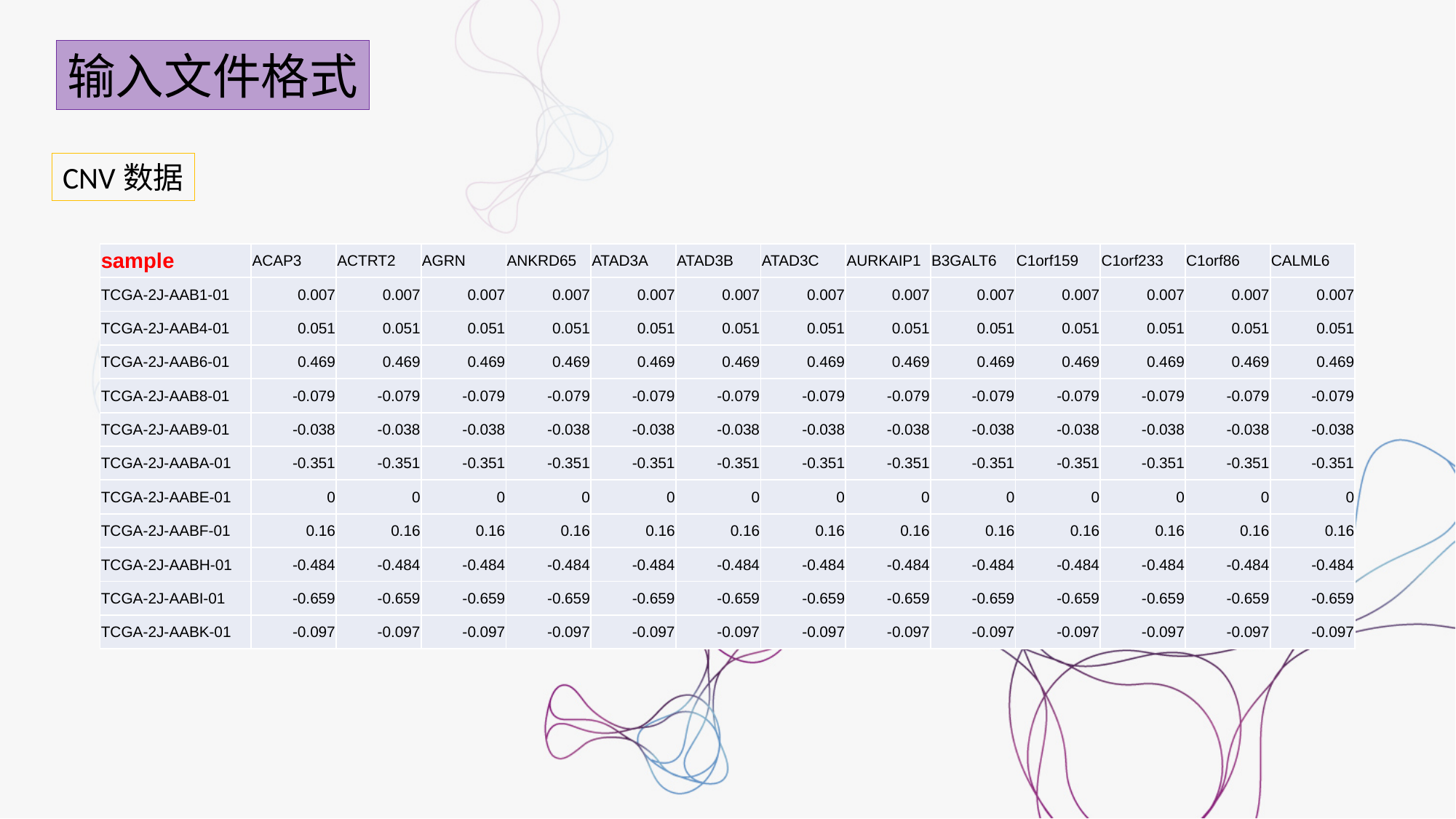

输入文件格式
CNV数据
| sample | ACAP3 | ACTRT2 | AGRN | ANKRD65 | ATAD3A | ATAD3B | ATAD3C | AURKAIP1 | B3GALT6 | C1orf159 | C1orf233 | C1orf86 | CALML6 |
| --- | --- | --- | --- | --- | --- | --- | --- | --- | --- | --- | --- | --- | --- |
| TCGA-2J-AAB1-01 | 0.007 | 0.007 | 0.007 | 0.007 | 0.007 | 0.007 | 0.007 | 0.007 | 0.007 | 0.007 | 0.007 | 0.007 | 0.007 |
| TCGA-2J-AAB4-01 | 0.051 | 0.051 | 0.051 | 0.051 | 0.051 | 0.051 | 0.051 | 0.051 | 0.051 | 0.051 | 0.051 | 0.051 | 0.051 |
| TCGA-2J-AAB6-01 | 0.469 | 0.469 | 0.469 | 0.469 | 0.469 | 0.469 | 0.469 | 0.469 | 0.469 | 0.469 | 0.469 | 0.469 | 0.469 |
| TCGA-2J-AAB8-01 | -0.079 | -0.079 | -0.079 | -0.079 | -0.079 | -0.079 | -0.079 | -0.079 | -0.079 | -0.079 | -0.079 | -0.079 | -0.079 |
| TCGA-2J-AAB9-01 | -0.038 | -0.038 | -0.038 | -0.038 | -0.038 | -0.038 | -0.038 | -0.038 | -0.038 | -0.038 | -0.038 | -0.038 | -0.038 |
| TCGA-2J-AABA-01 | -0.351 | -0.351 | -0.351 | -0.351 | -0.351 | -0.351 | -0.351 | -0.351 | -0.351 | -0.351 | -0.351 | -0.351 | -0.351 |
| TCGA-2J-AABE-01 | 0 | 0 | 0 | 0 | 0 | 0 | 0 | 0 | 0 | 0 | 0 | 0 | 0 |
| TCGA-2J-AABF-01 | 0.16 | 0.16 | 0.16 | 0.16 | 0.16 | 0.16 | 0.16 | 0.16 | 0.16 | 0.16 | 0.16 | 0.16 | 0.16 |
| TCGA-2J-AABH-01 | -0.484 | -0.484 | -0.484 | -0.484 | -0.484 | -0.484 | -0.484 | -0.484 | -0.484 | -0.484 | -0.484 | -0.484 | -0.484 |
| TCGA-2J-AABI-01 | -0.659 | -0.659 | -0.659 | -0.659 | -0.659 | -0.659 | -0.659 | -0.659 | -0.659 | -0.659 | -0.659 | -0.659 | -0.659 |
| TCGA-2J-AABK-01 | -0.097 | -0.097 | -0.097 | -0.097 | -0.097 | -0.097 | -0.097 | -0.097 | -0.097 | -0.097 | -0.097 | -0.097 | -0.097 |